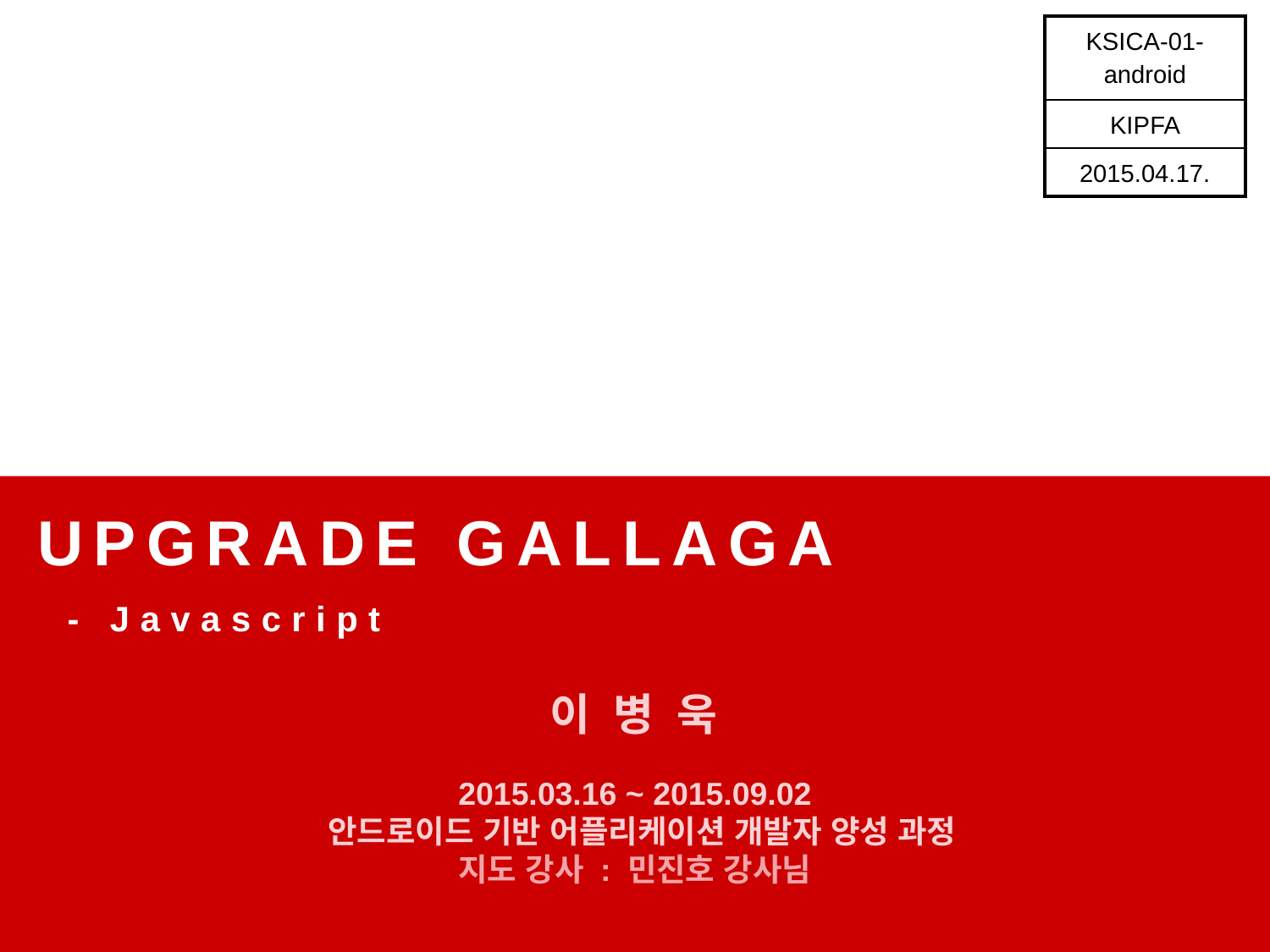

| KSICA-01-android |
| --- |
| KIPFA |
| 2015.04.17. |

UPGRADE GALLAGA
- Javascript
이 병 욱
2015.03.16 ~ 2015.09.02
 안드로이드 기반 어플리케이션 개발자 양성 과정
지도 강사 : 민진호 강사님